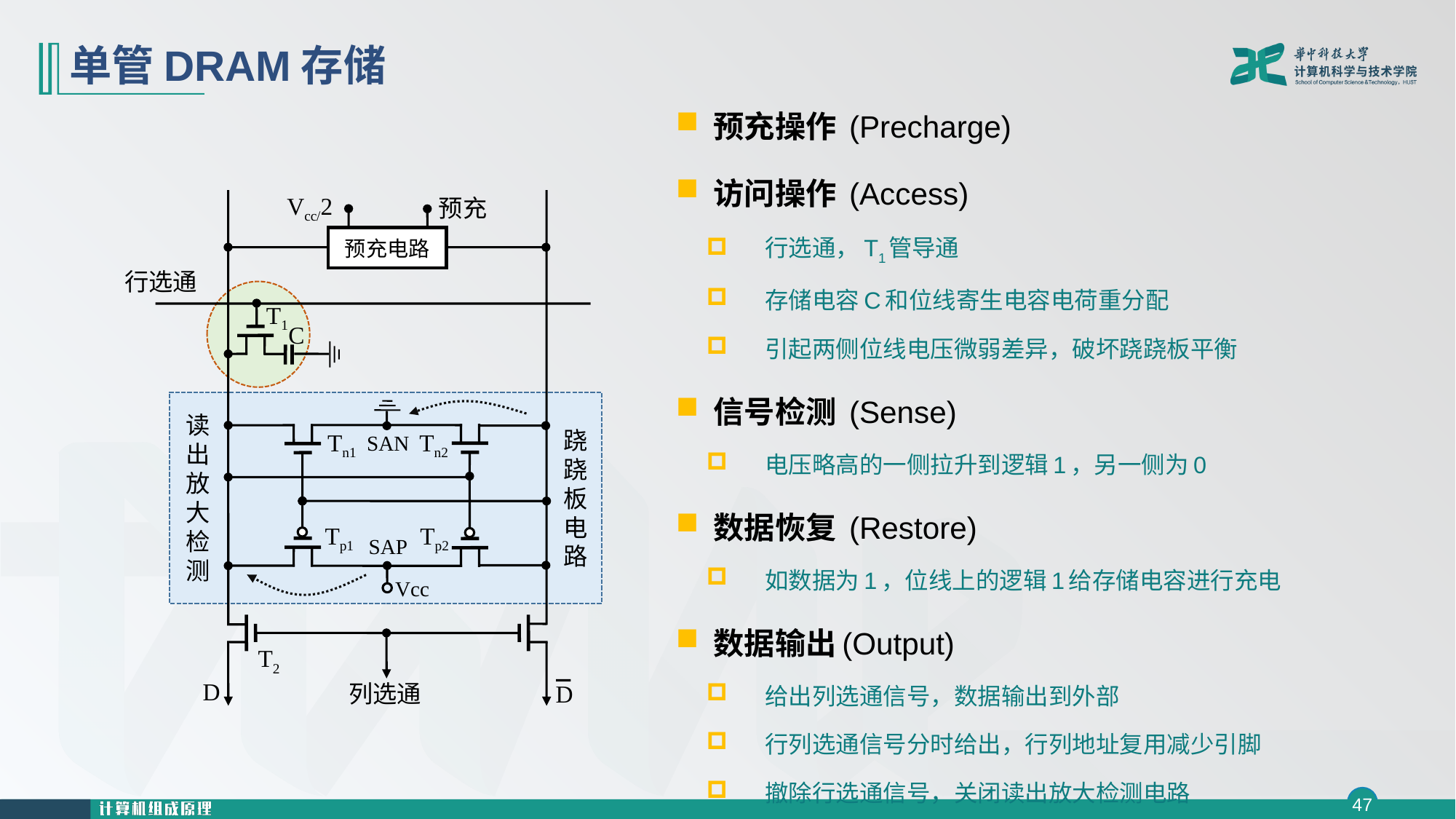

# 单管DRAM存储
预充操作 (Precharge)
访问操作 (Access)
行选通，T1管导通
存储电容C和位线寄生电容电荷重分配
引起两侧位线电压微弱差异，破坏跷跷板平衡
信号检测 (Sense)
电压略高的一侧拉升到逻辑1，另一侧为0
数据恢复 (Restore)
如数据为1，位线上的逻辑1给存储电容进行充电
数据输出(Output)
给出列选通信号，数据输出到外部
行列选通信号分时给出，行列地址复用减少引脚
撤除行选通信号，关闭读出放大检测电路
Vcc/2
预充

预充电路

行选通

T1

C

读出放大检测

跷跷板电路

Tn1
Tn2
SAN

Tp1
Tp2

SAP

Vcc

T2

D
D
列选通